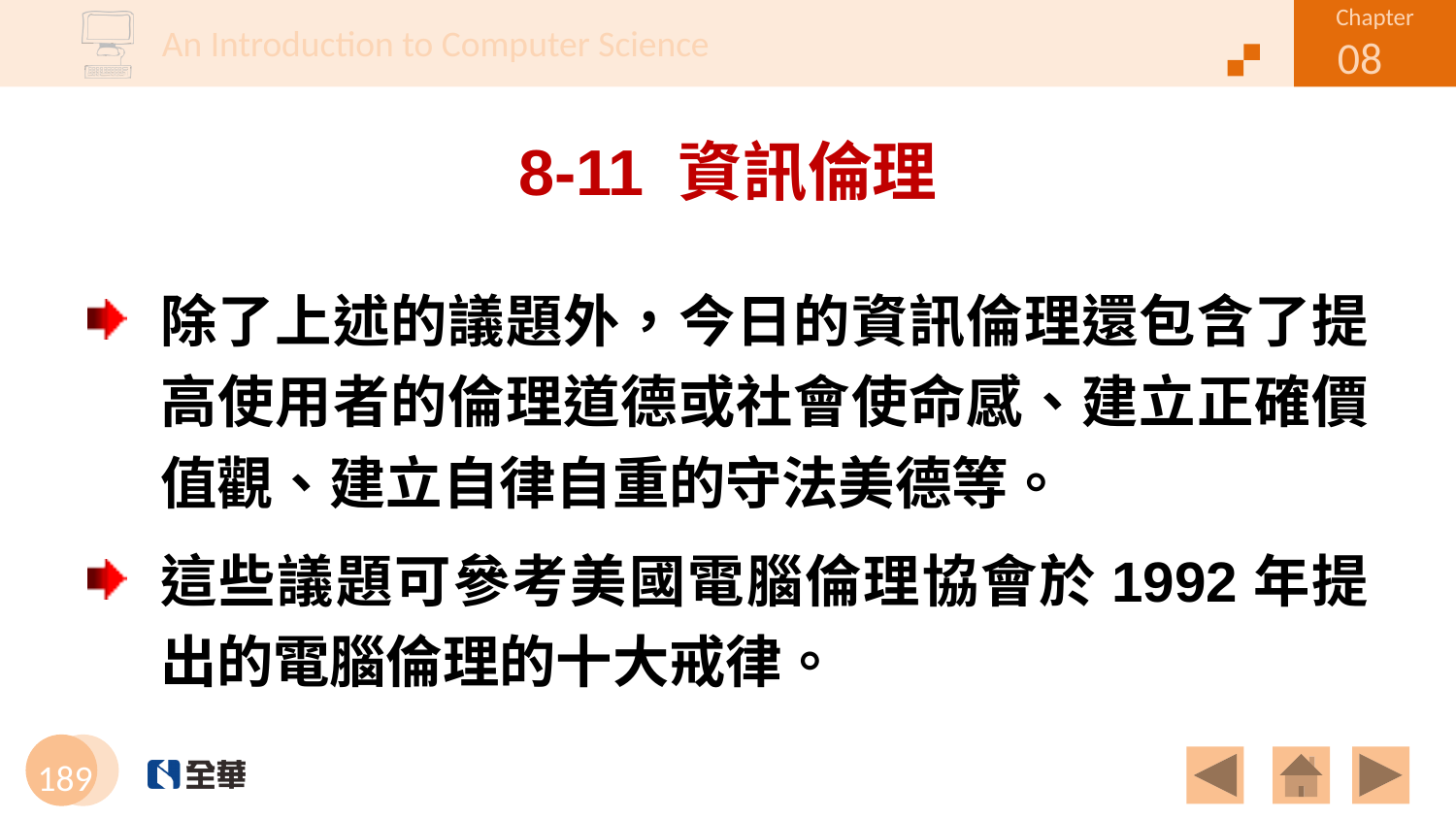

# 8-11 資訊倫理
除了上述的議題外，今日的資訊倫理還包含了提高使用者的倫理道德或社會使命感、建立正確價值觀、建立自律自重的守法美德等。
這些議題可參考美國電腦倫理協會於1992年提出的電腦倫理的十大戒律。